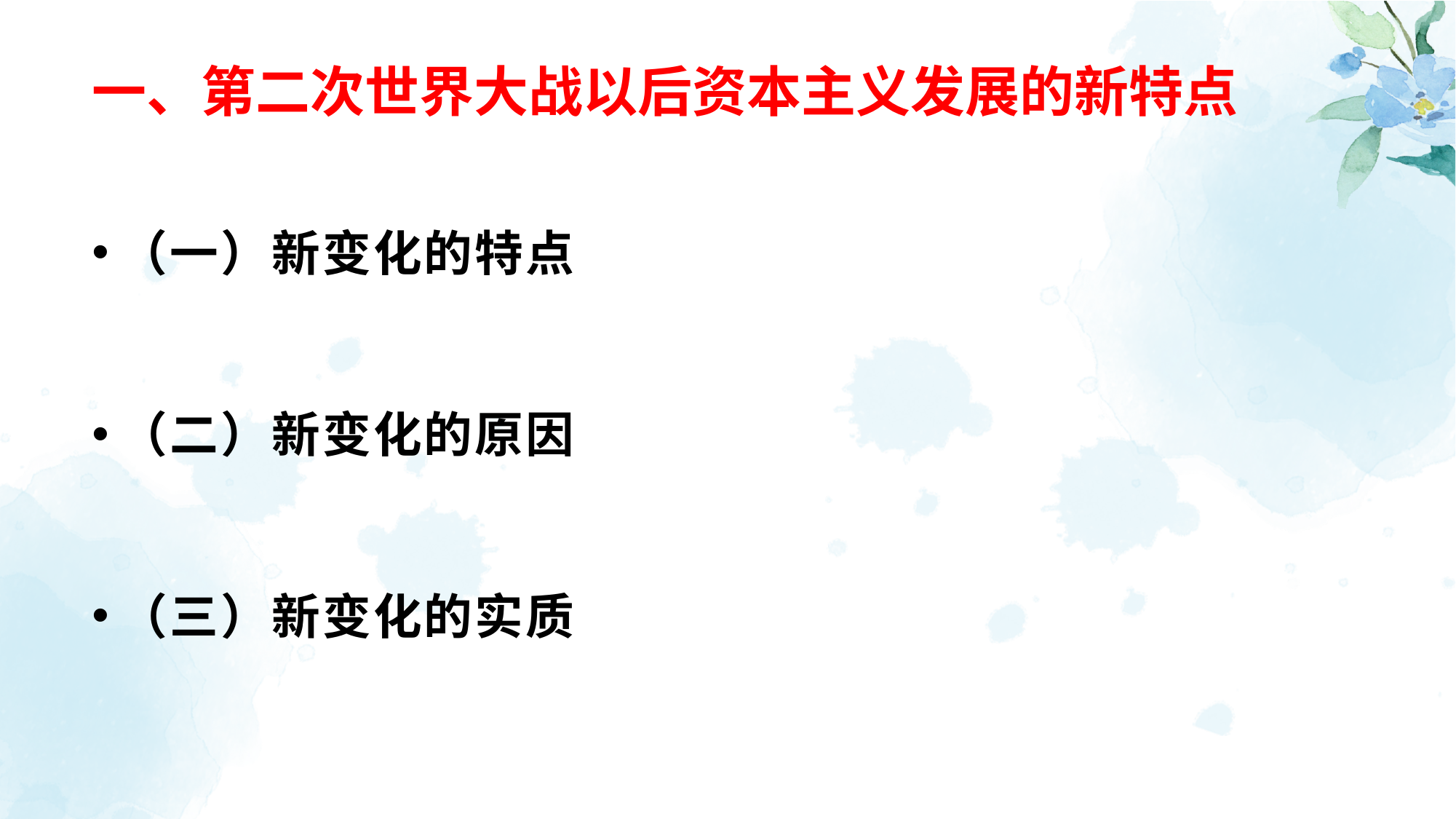

# 一、第二次世界大战以后资本主义发展的新特点
（一）新变化的特点

（二）新变化的原因

（三）新变化的实质